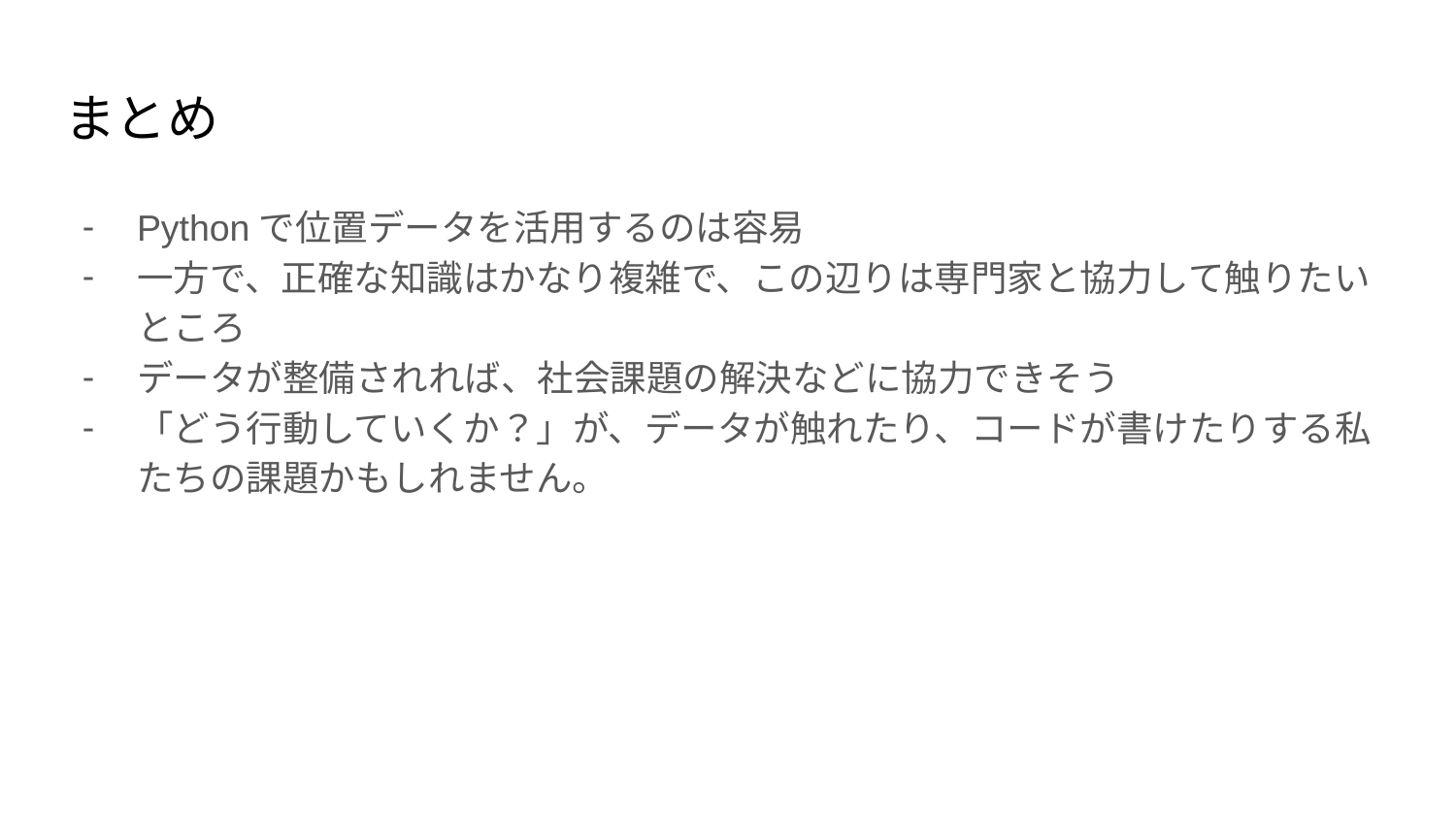

# まとめ
Pythonで位置データを活用するのは容易
一方で、正確な知識はかなり複雑で、この辺りは専門家と協力して触りたいところ
データが整備されれば、社会課題の解決などに協力できそう
「どう行動していくか？」が、データが触れたり、コードが書けたりする私たちの課題かもしれません。